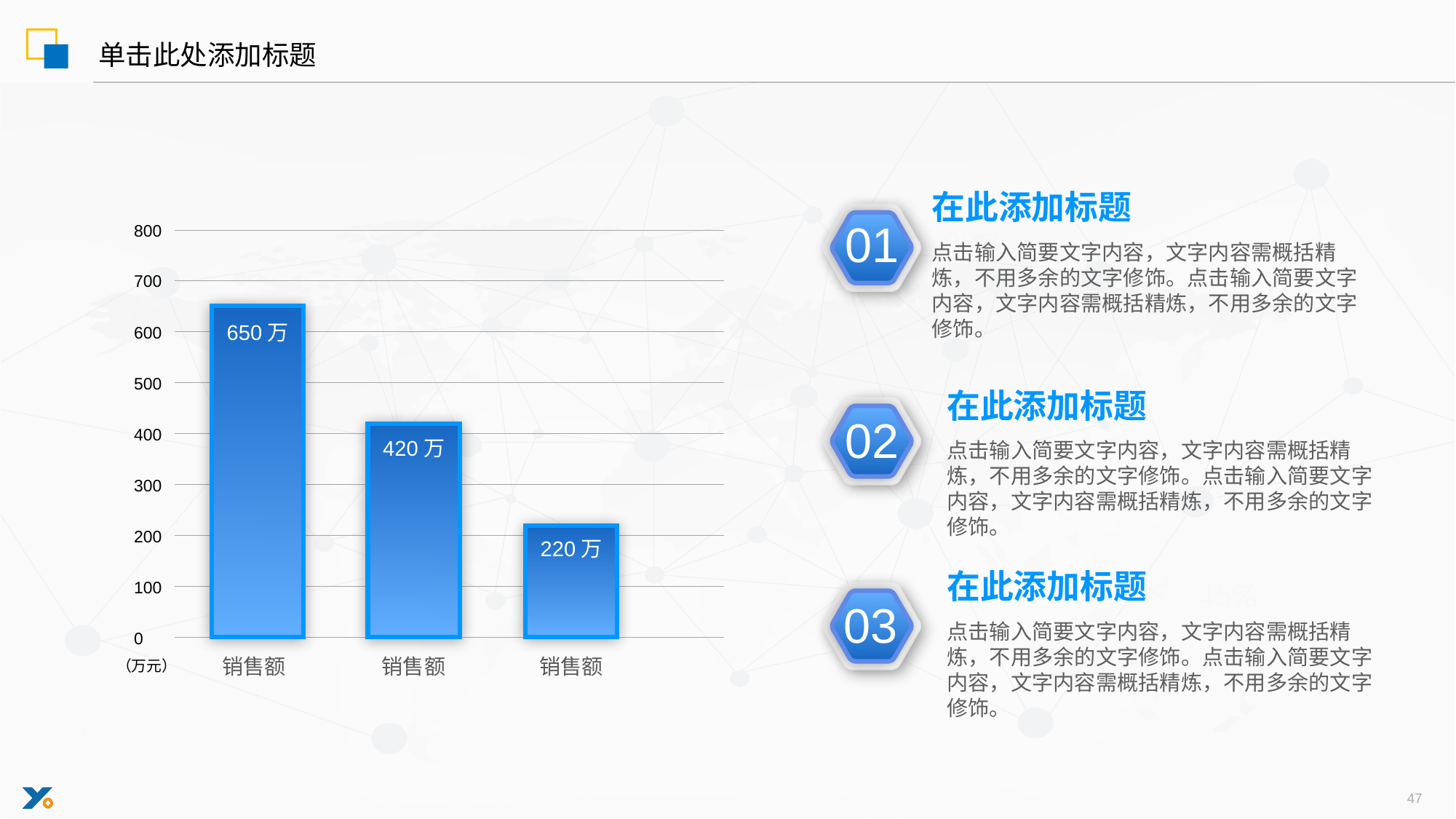

单击此处添加标题
在此添加标题
点击输入简要文字内容，文字内容需概括精炼，不用多余的文字修饰。点击输入简要文字内容，文字内容需概括精炼，不用多余的文字修饰。

01

800

700

650万
600
500
在此添加标题
点击输入简要文字内容，文字内容需概括精炼，不用多余的文字修饰。点击输入简要文字内容，文字内容需概括精炼，不用多余的文字修饰。

02

400

420万
300
200

220万
在此添加标题
点击输入简要文字内容，文字内容需概括精炼，不用多余的文字修饰。点击输入简要文字内容，文字内容需概括精炼，不用多余的文字修饰。
100

03

0
销售额
销售额
销售额
（万元）